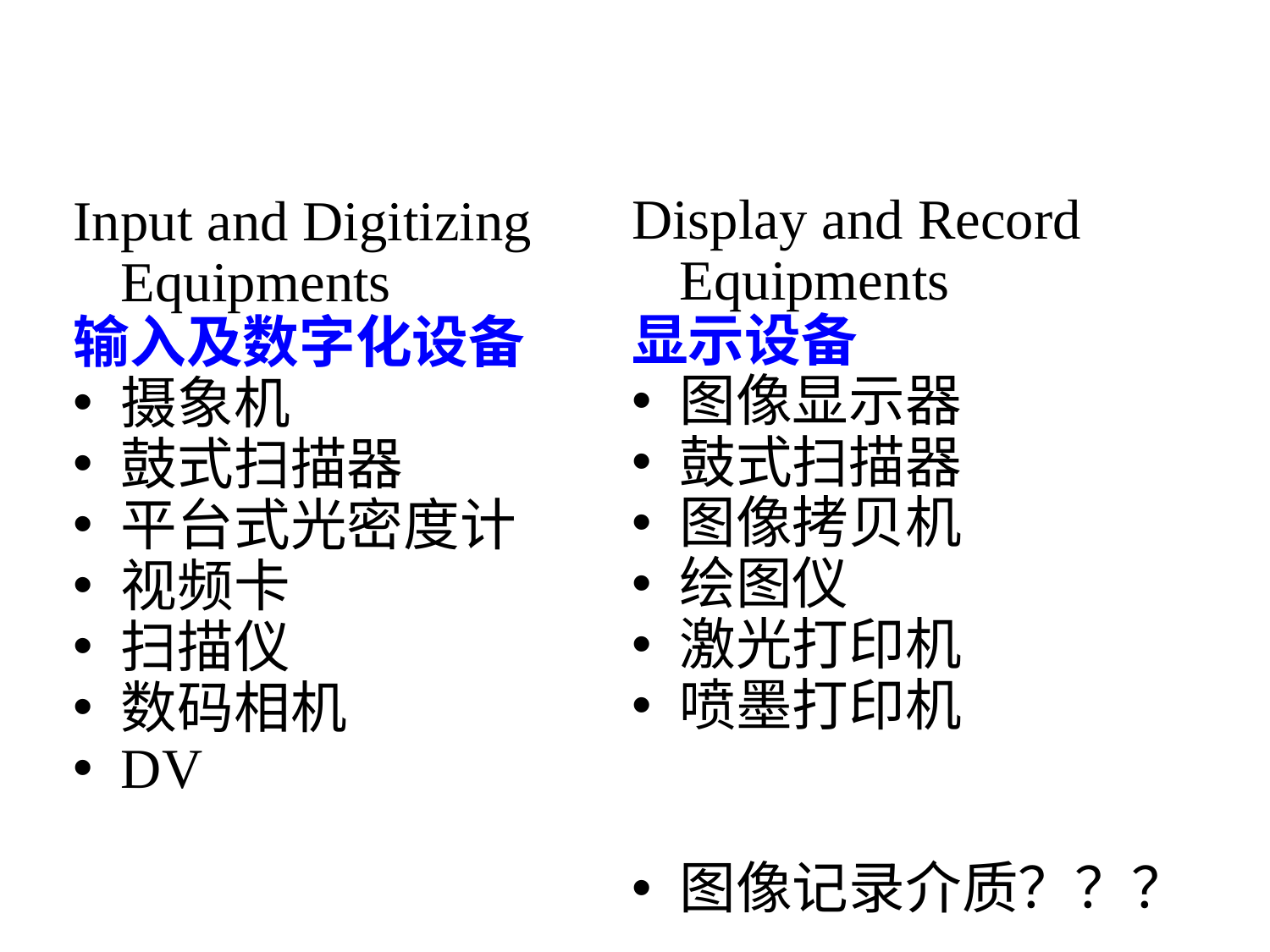

Display and Record Equipments
显示设备
图像显示器
鼓式扫描器
图像拷贝机
绘图仪
激光打印机
喷墨打印机

图像记录介质？？？
Input and Digitizing Equipments
输入及数字化设备
摄象机
鼓式扫描器
平台式光密度计
视频卡
扫描仪
数码相机
DV